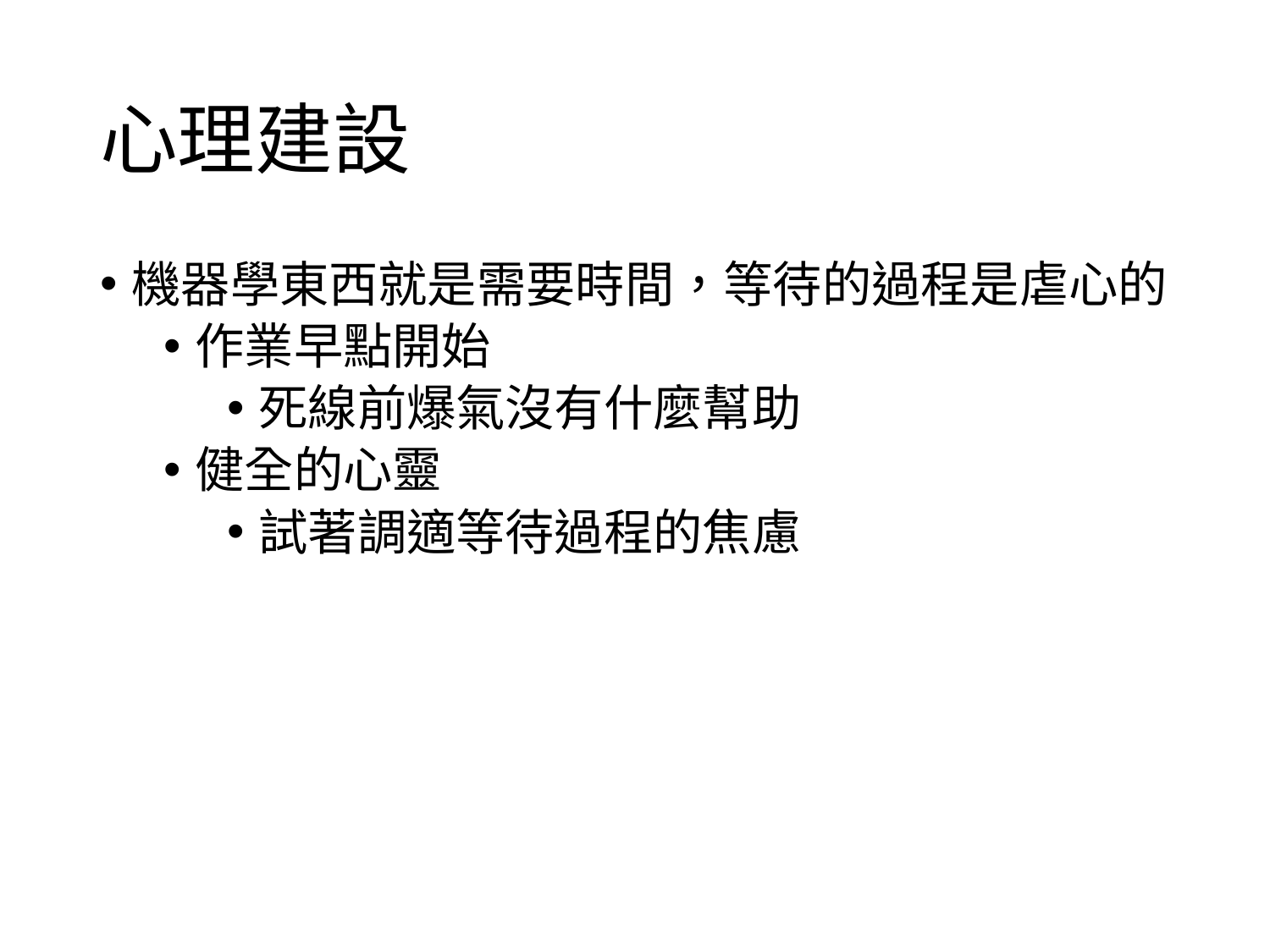

# 心理建設
機器學東西就是需要時間，等待的過程是虐心的
作業早點開始
死線前爆氣沒有什麼幫助
健全的心靈
試著調適等待過程的焦慮